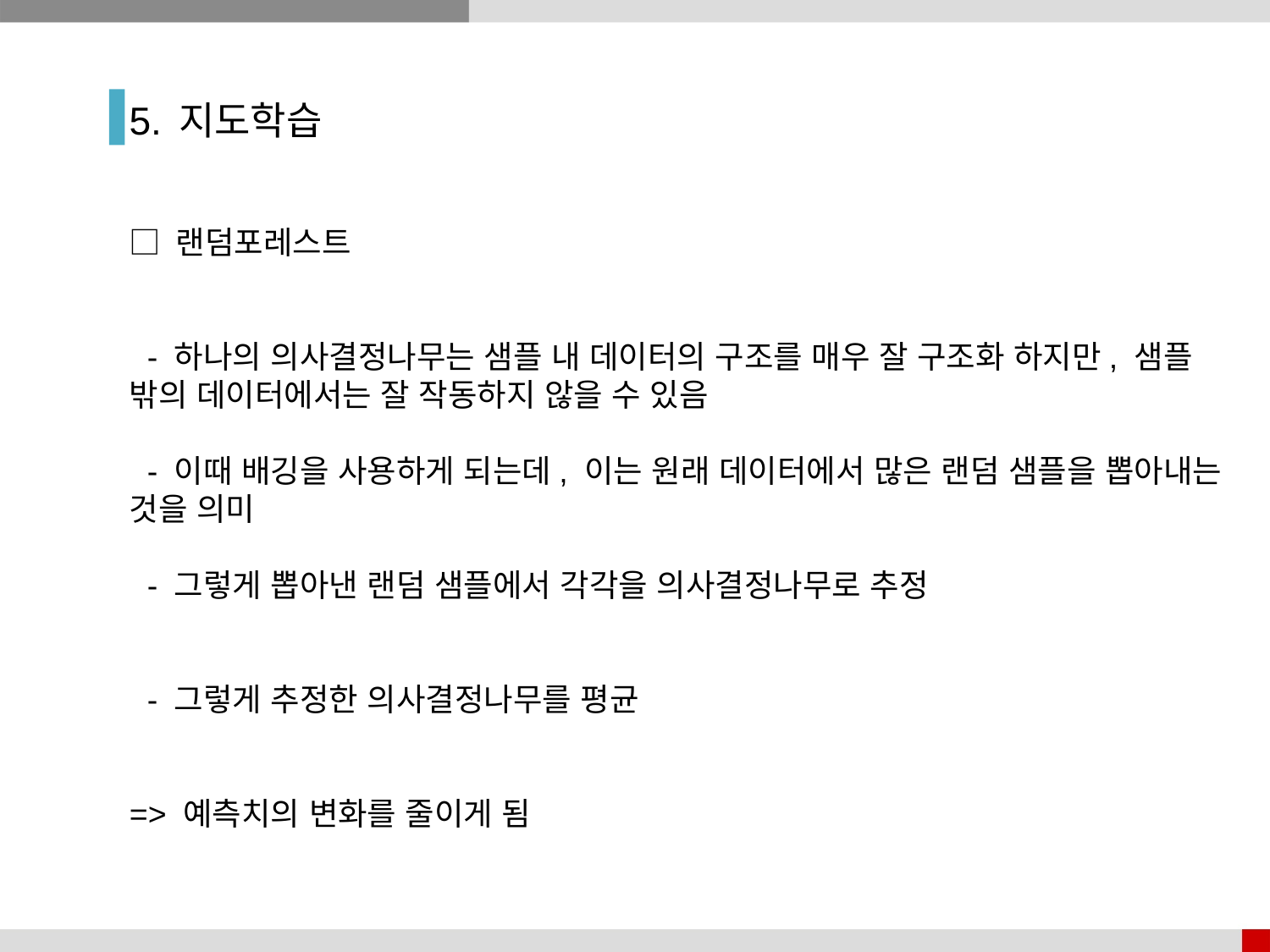

5. 지도학습

□ 랜덤포레스트

  - 하나의 의사결정나무는 샘플 내 데이터의 구조를 매우 잘 구조화 하지만, 샘플 밖의 데이터에서는 잘 작동하지 않을 수 있음

  - 이때 배깅을 사용하게 되는데, 이는 원래 데이터에서 많은 랜덤 샘플을 뽑아내는 것을 의미
  - 그렇게 뽑아낸 랜덤 샘플에서 각각을 의사결정나무로 추정

  - 그렇게 추정한 의사결정나무를 평균

=> 예측치의 변화를 줄이게 됨